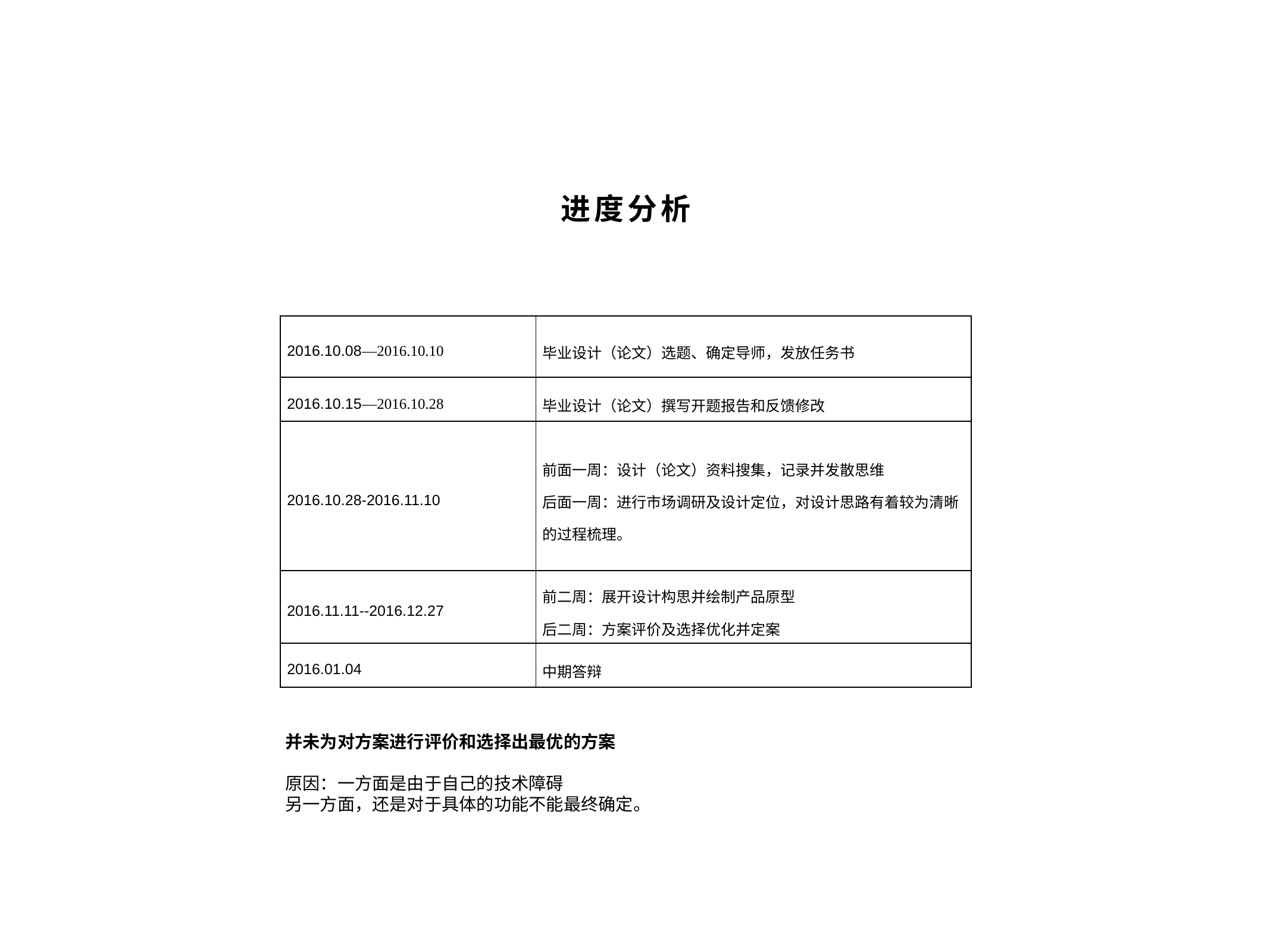

进度分析
| 2016.10.08—2016.10.10 | 毕业设计（论文）选题、确定导师，发放任务书 |
| --- | --- |
| 2016.10.15—2016.10.28 | 毕业设计（论文）撰写开题报告和反馈修改 |
| 2016.10.28-2016.11.10 | 前面一周：设计（论文）资料搜集，记录并发散思维 后面一周：进行市场调研及设计定位，对设计思路有着较为清晰的过程梳理。 |
| 2016.11.11--2016.12.27 | 前二周：展开设计构思并绘制产品原型 后二周：方案评价及选择优化并定案 |
| 2016.01.04 | 中期答辩 |
并未为对方案进行评价和选择出最优的方案

原因：一方面是由于自己的技术障碍
另一方面，还是对于具体的功能不能最终确定。